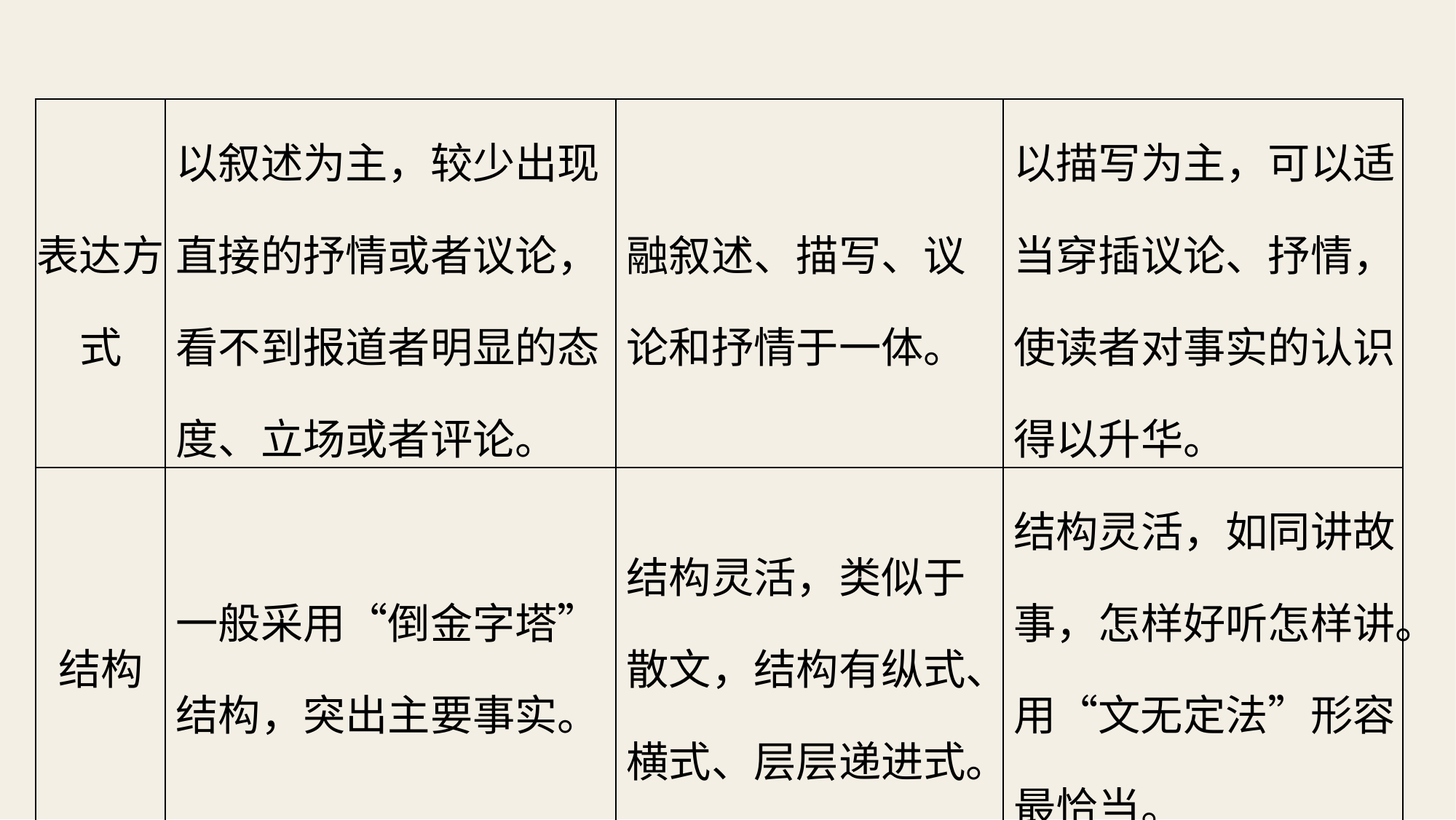

| 表达方式 | 以叙述为主，较少出现 直接的抒情或者议论， 看不到报道者明显的态 度、立场或者评论。 | 融叙述、描写、议 论和抒情于一体。 | 以描写为主，可以适 当穿插议论、抒情， 使读者对事实的认识 得以升华。 |
| --- | --- | --- | --- |
| 结构 | 一般采用“倒金字塔” 结构，突出主要事实。 | 结构灵活，类似于 散文，结构有纵式、 横式、层层递进式。 | 结构灵活，如同讲故 事，怎样好听怎样讲。 用“文无定法”形容 最恰当。 |